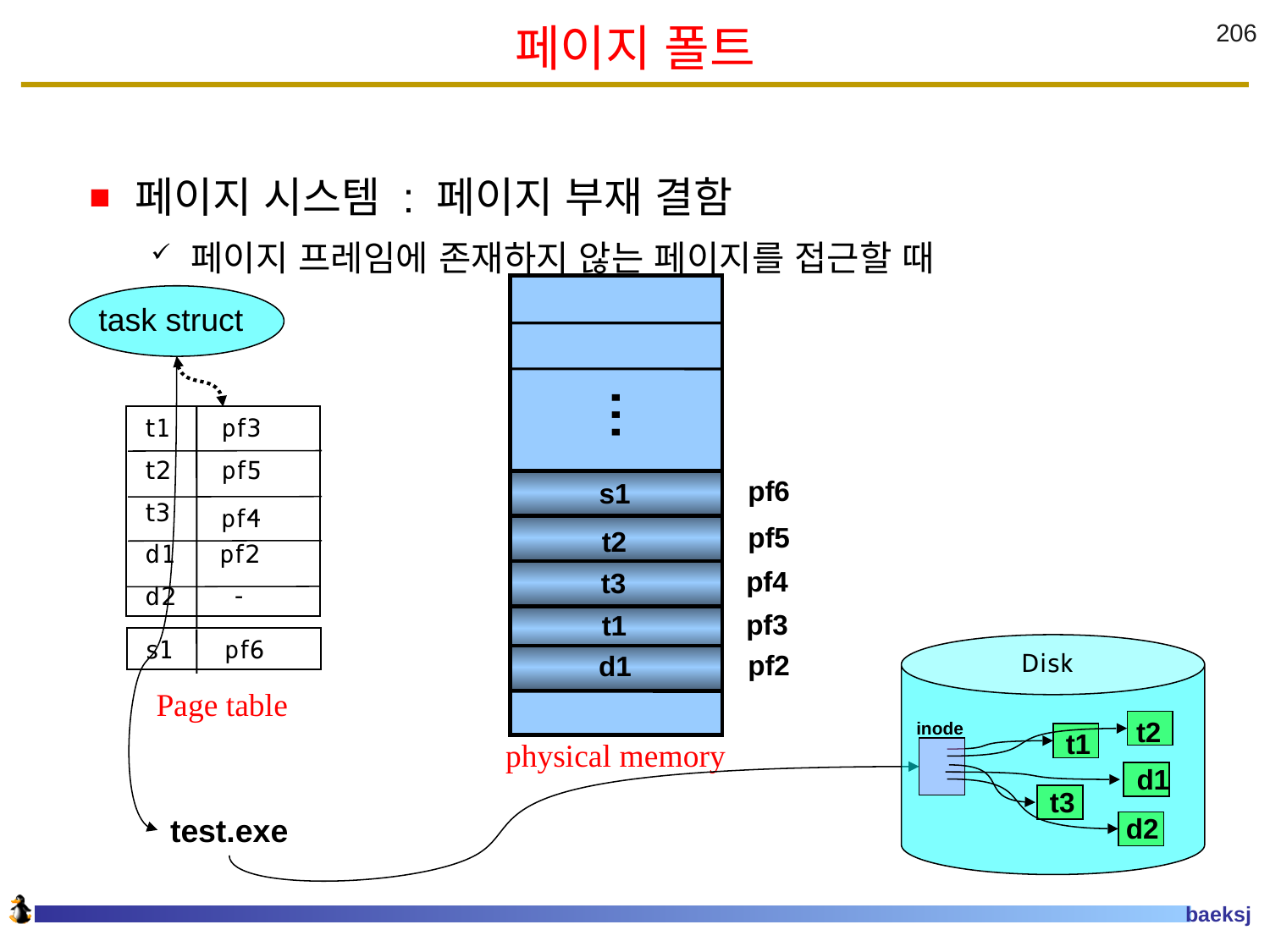

# 페이지 폴트
206
페이지 시스템 : 페이지 부재 결함
페이지 프레임에 존재하지 않는 페이지를 접근할 때

…

physical memory
pf5

t2
pf3
t1

pf2
d1

 t1       pf3
 t2       pf5
 t3         -
 d1      pf2
 d2        -

pf6
s1

 s1       pf6

Page table

task struct
pf4

pf4
t3

Disk
t2
inode

t1

d1

t3

d2

test.exe